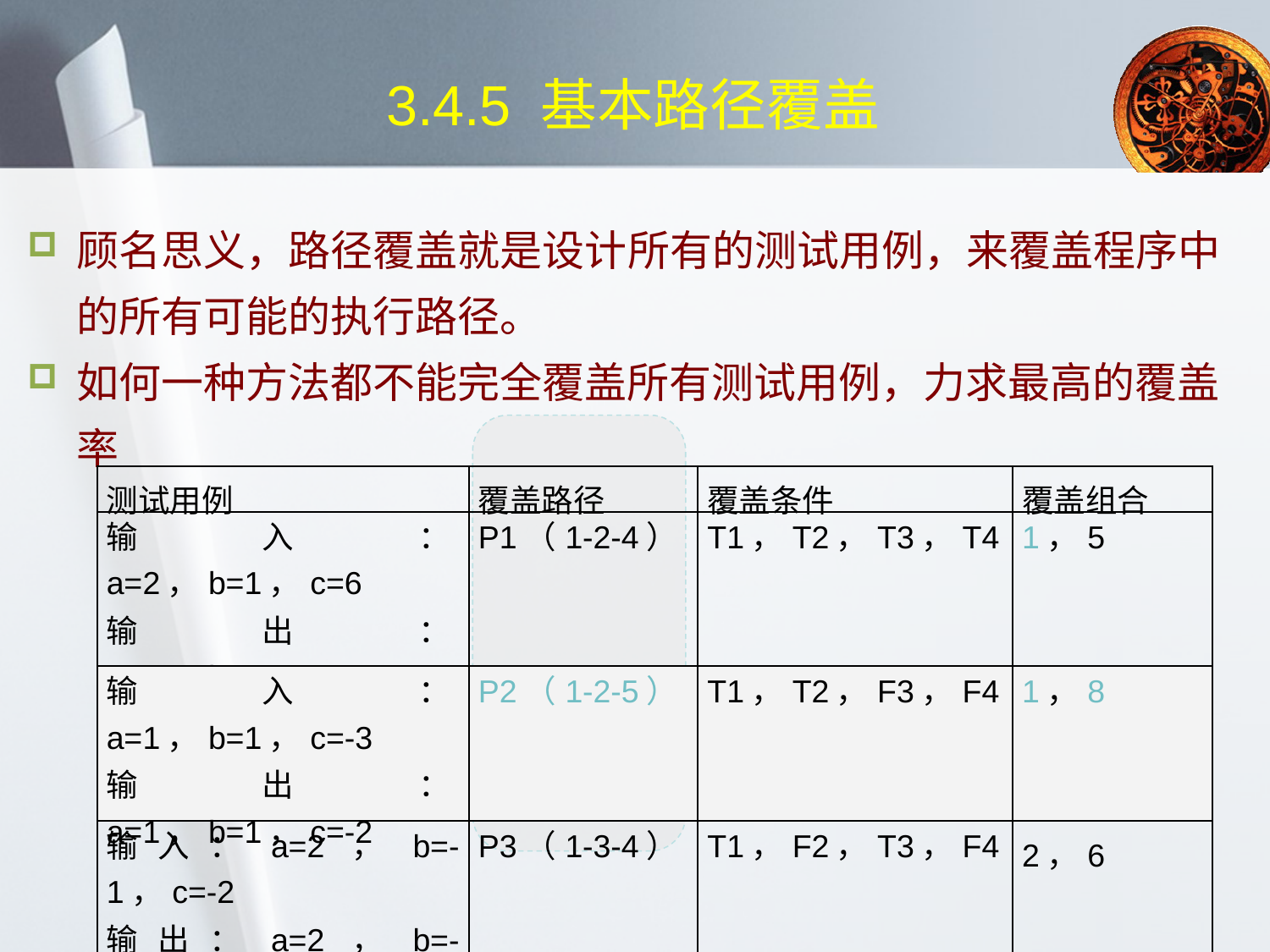

# 3.4.5 基本路径覆盖
顾名思义，路径覆盖就是设计所有的测试用例，来覆盖程序中的所有可能的执行路径。
如何一种方法都不能完全覆盖所有测试用例，力求最高的覆盖率

| 测试用例 | 覆盖路径 | 覆盖条件 | 覆盖组合 |
| --- | --- | --- | --- |
| 输入：a=2，b=1，c=6 输出：a=2，b=1，c=5 | P1（1-2-4） | T1，T2，T3，T4 | 1，5 |
| 输入：a=1，b=1，c=-3 输出：a=1，b=1，c=-2 | P2（1-2-5） | T1，T2，F3，F4 | 1，8 |
| 输入：a=2，b=-1，c=-2 输出：a=2，b=-1，c=-2 | P3（1-3-4） | T1，F2，T3，F4 | 2，6 |
| 输入：a=-1，b=2，c=3 输出：a=-1，b=2，c=6 | P3（1-3-4） | F1，T2，F3，T4 | 3，7 |
| 输入：a=-1，b=-2，c=-3 输出：a=-1，b=-2，c=-5 | P4（1-3-5） | F1，F2，F3，F4 | 4，8 |